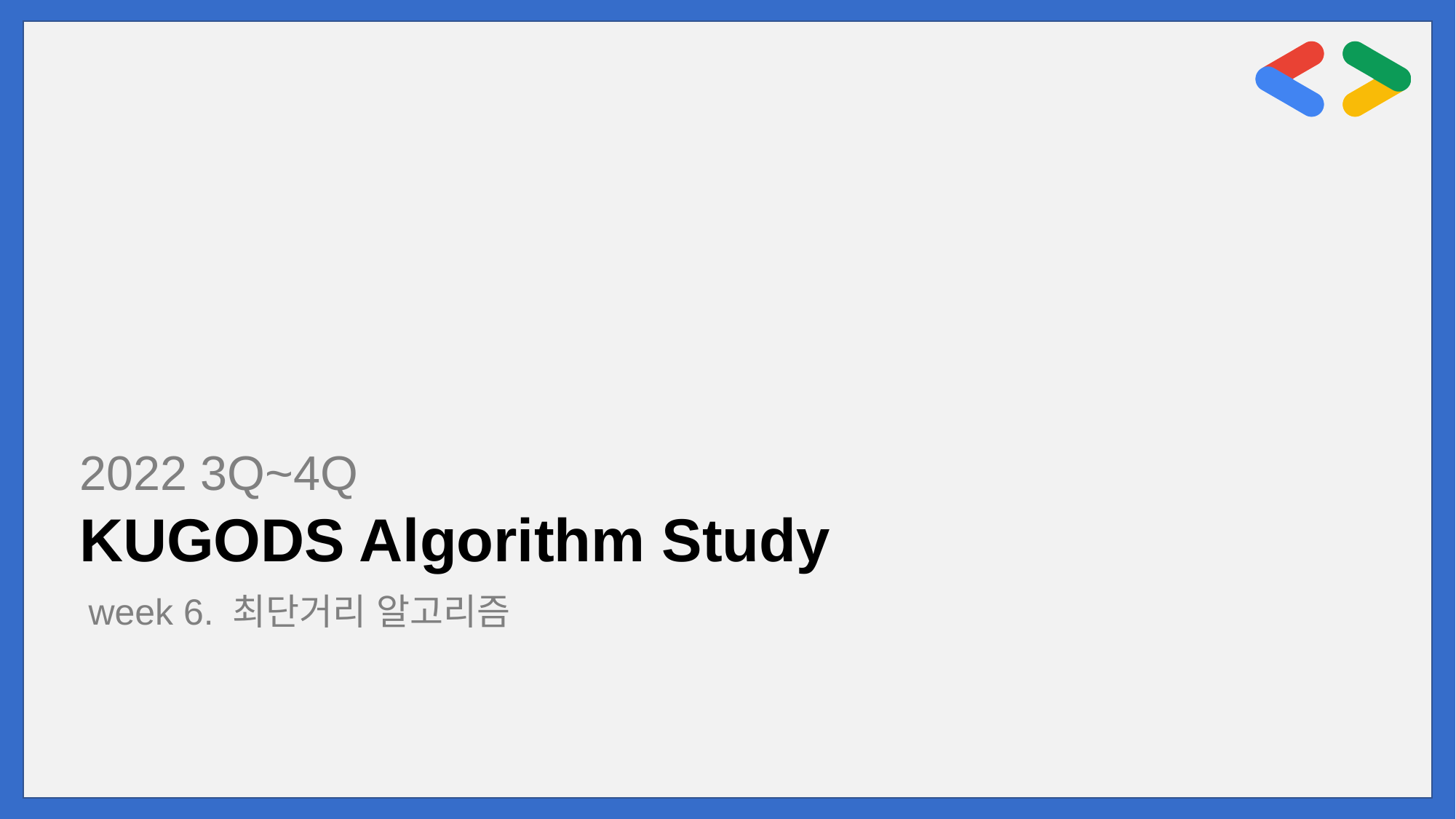

2022 3Q~4Q
KUGODS Algorithm Study
week 6. 최단거리 알고리즘